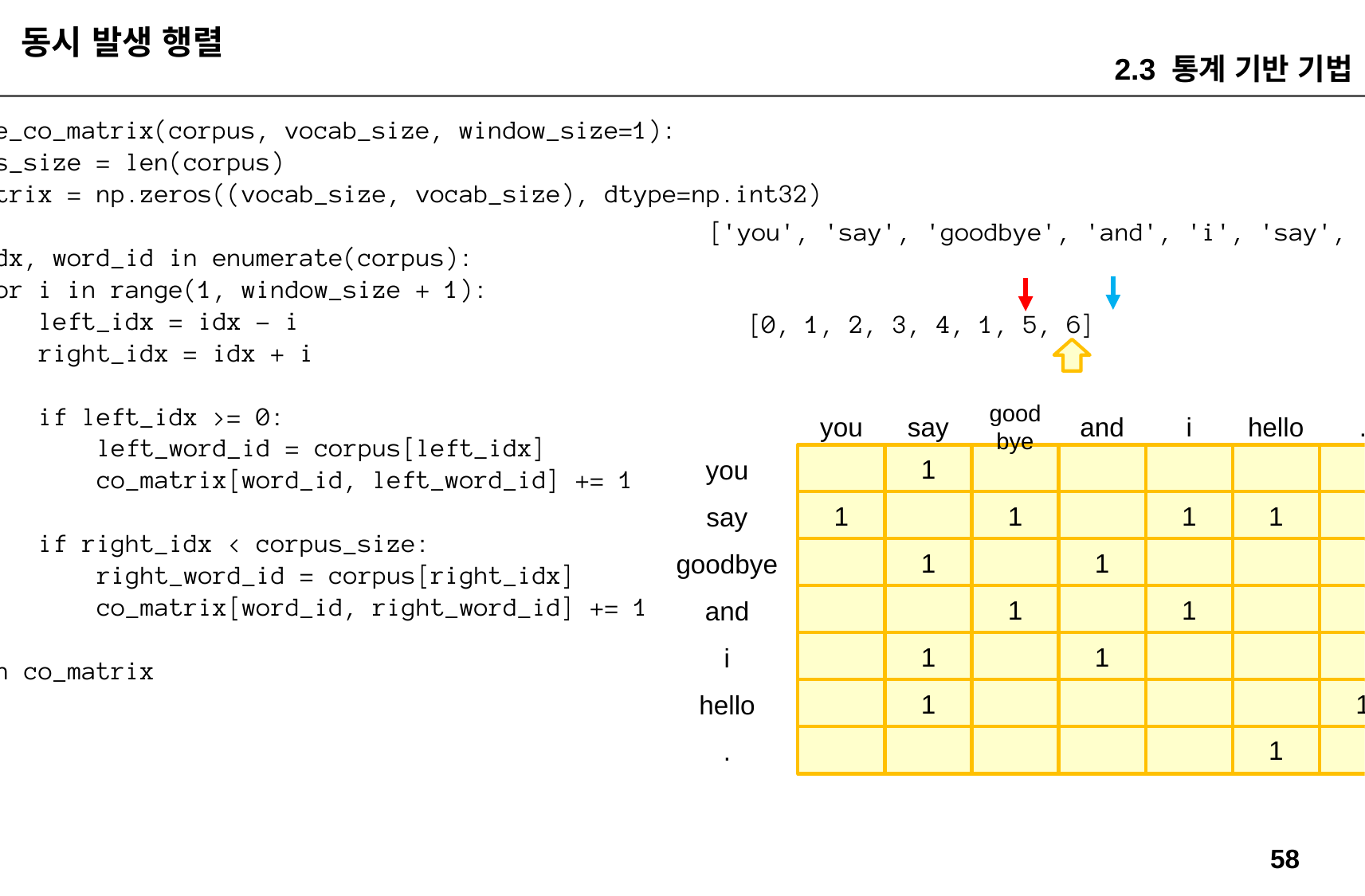

동시 발생 행렬
2.3 통계 기반 기법
def create_co_matrix(corpus, vocab_size, window_size=1):
    corpus_size = len(corpus)
    co_matrix = np.zeros((vocab_size, vocab_size), dtype=np.int32)

    for idx, word_id in enumerate(corpus):
        for i in range(1, window_size + 1):
            left_idx = idx - i
            right_idx = idx + i

            if left_idx >= 0:
                left_word_id = corpus[left_idx]
                co_matrix[word_id, left_word_id] += 1

            if right_idx < corpus_size:
                right_word_id = corpus[right_idx]
                co_matrix[word_id, right_word_id] += 1

    return co_matrix
['you', 'say', 'goodbye', 'and', 'i', 'say', 'hello', '.']
[0, 1, 2, 3, 4, 1, 5, 6]

.
hello
i
and
goodbye
say
you

1

you

1
1

1

1
say

1

1

goodbye

1

1

and

1

1

i
1

1

hello

1

.